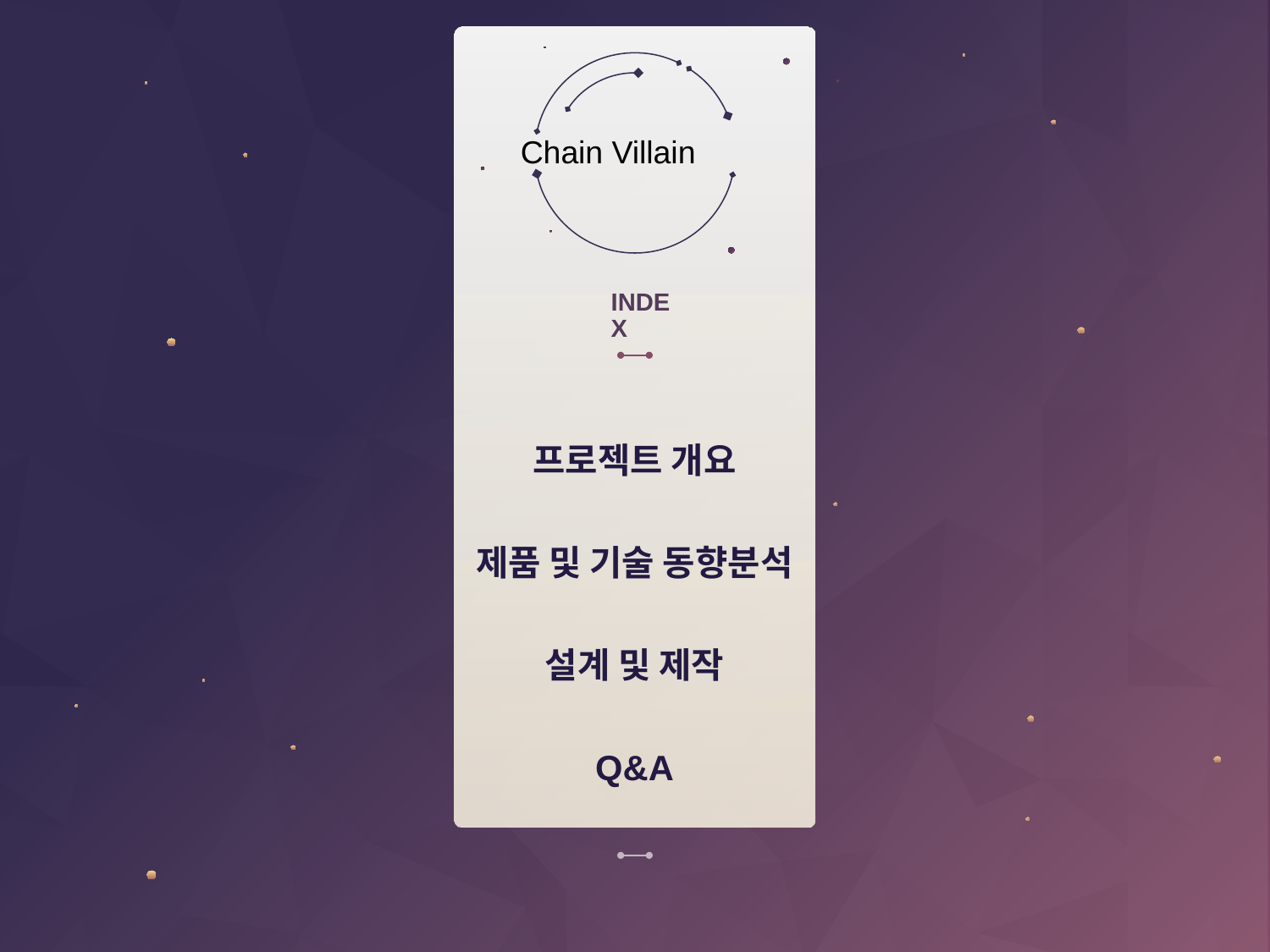

# Chain Villain

INDEX
프로젝트 개요
제품 및 기술 동향분석
설계 및 제작
Q&A